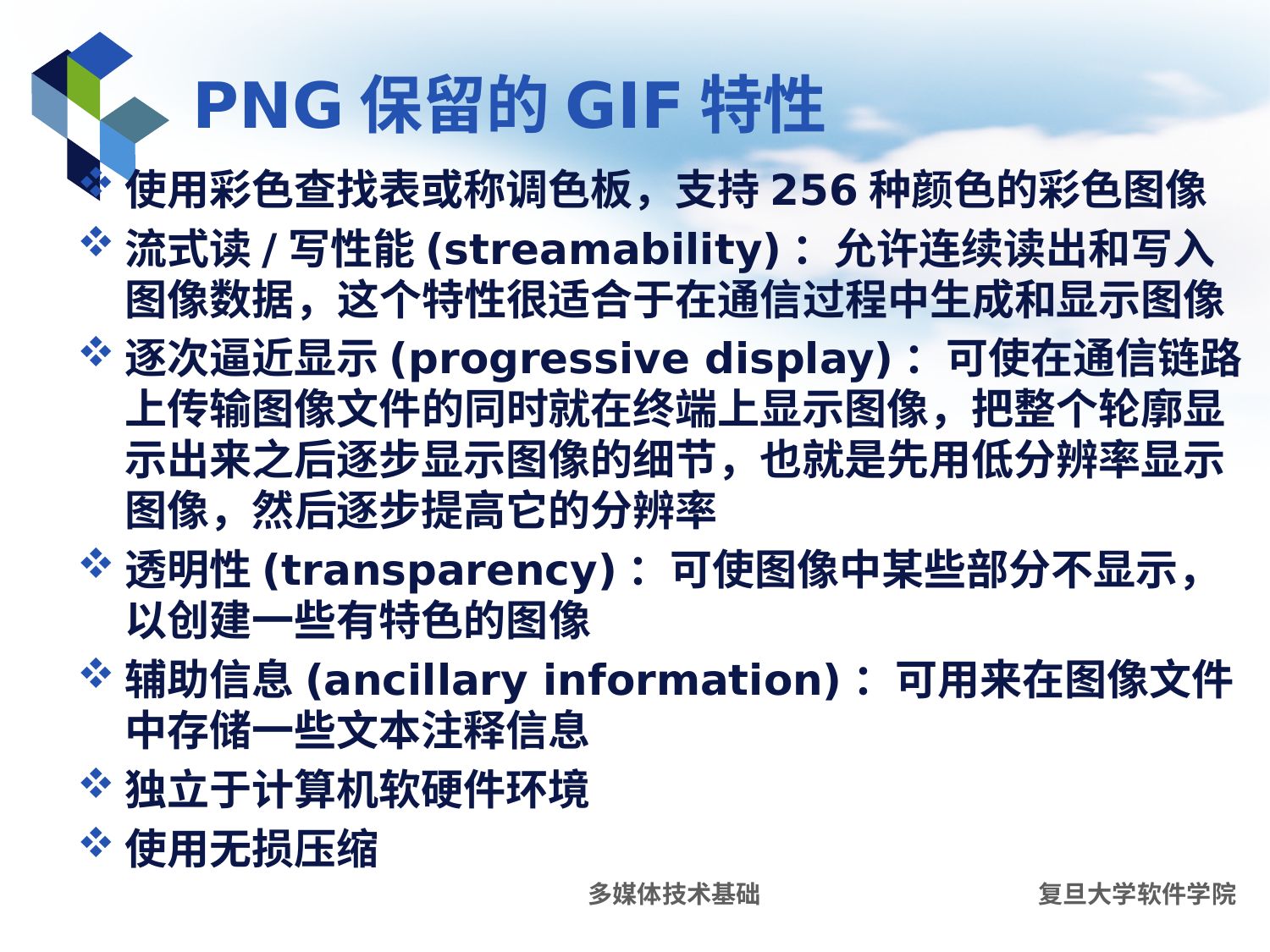

# PNG保留的GIF特性
使用彩色查找表或称调色板，支持256种颜色的彩色图像
流式读/写性能(streamability)：允许连续读出和写入图像数据，这个特性很适合于在通信过程中生成和显示图像
逐次逼近显示(progressive display)：可使在通信链路上传输图像文件的同时就在终端上显示图像，把整个轮廓显示出来之后逐步显示图像的细节，也就是先用低分辨率显示图像，然后逐步提高它的分辨率
透明性(transparency)：可使图像中某些部分不显示，以创建一些有特色的图像
辅助信息(ancillary information)：可用来在图像文件中存储一些文本注释信息
独立于计算机软硬件环境
使用无损压缩
多媒体技术基础